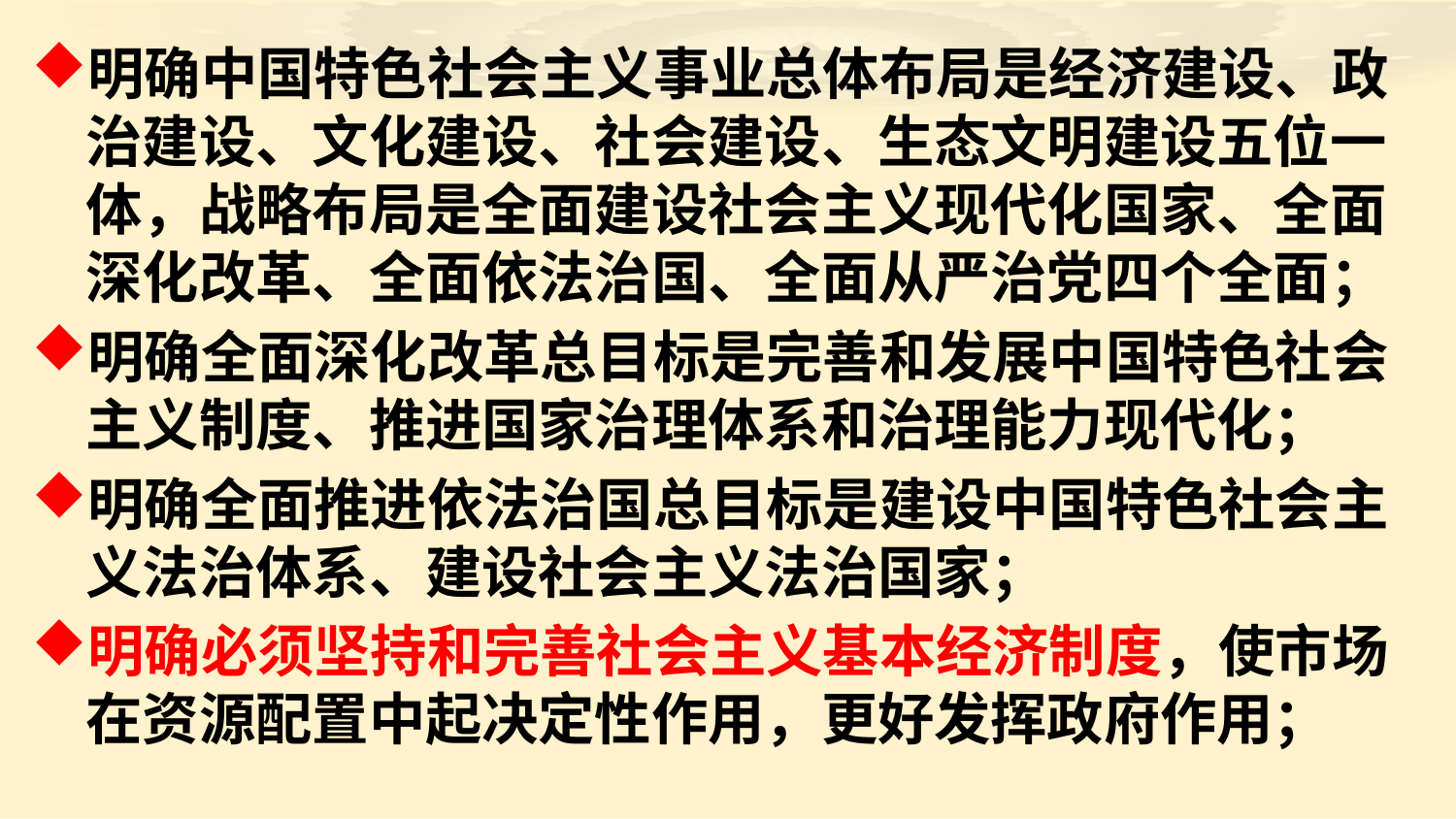

明确中国特色社会主义事业总体布局是经济建设、政治建设、文化建设、社会建设、生态文明建设五位一体，战略布局是全面建设社会主义现代化国家、全面深化改革、全面依法治国、全面从严治党四个全面；
明确全面深化改革总目标是完善和发展中国特色社会主义制度、推进国家治理体系和治理能力现代化；
明确全面推进依法治国总目标是建设中国特色社会主义法治体系、建设社会主义法治国家；
明确必须坚持和完善社会主义基本经济制度，使市场在资源配置中起决定性作用，更好发挥政府作用；